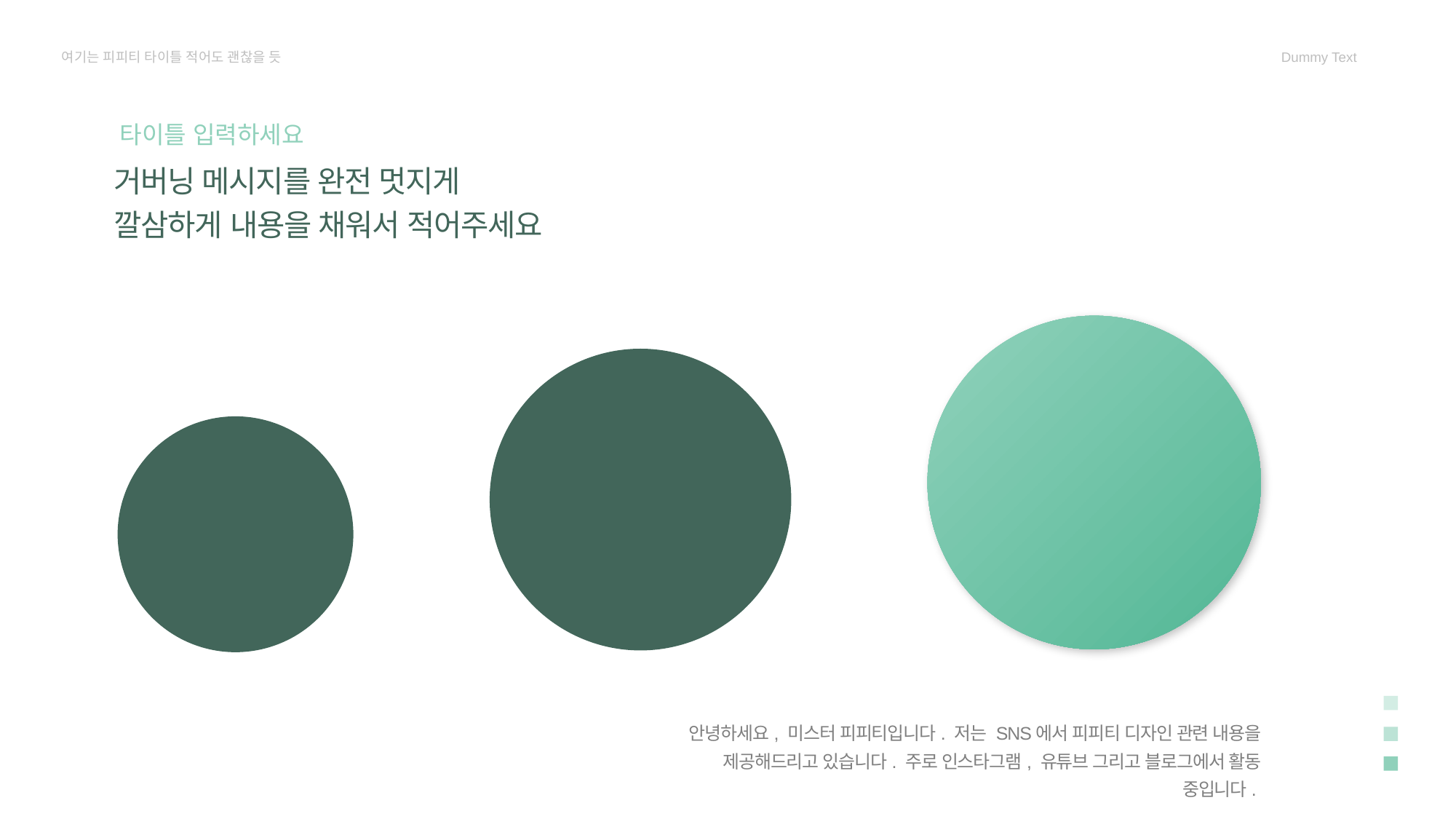

여기는 피피티 타이틀 적어도 괜찮을 듯
Dummy Text
타이틀 입력하세요
거버닝 메시지를 완전 멋지게
깔삼하게 내용을 채워서 적어주세요

키워드
입력
키워드
입력
키워드
입력

안녕하세요, 미스터 피피티입니다. 저는 SNS에서 피피티 디자인 관련 내용을 제공해드리고 있습니다. 주로 인스타그램, 유튜브 그리고 블로그에서 활동 중입니다.